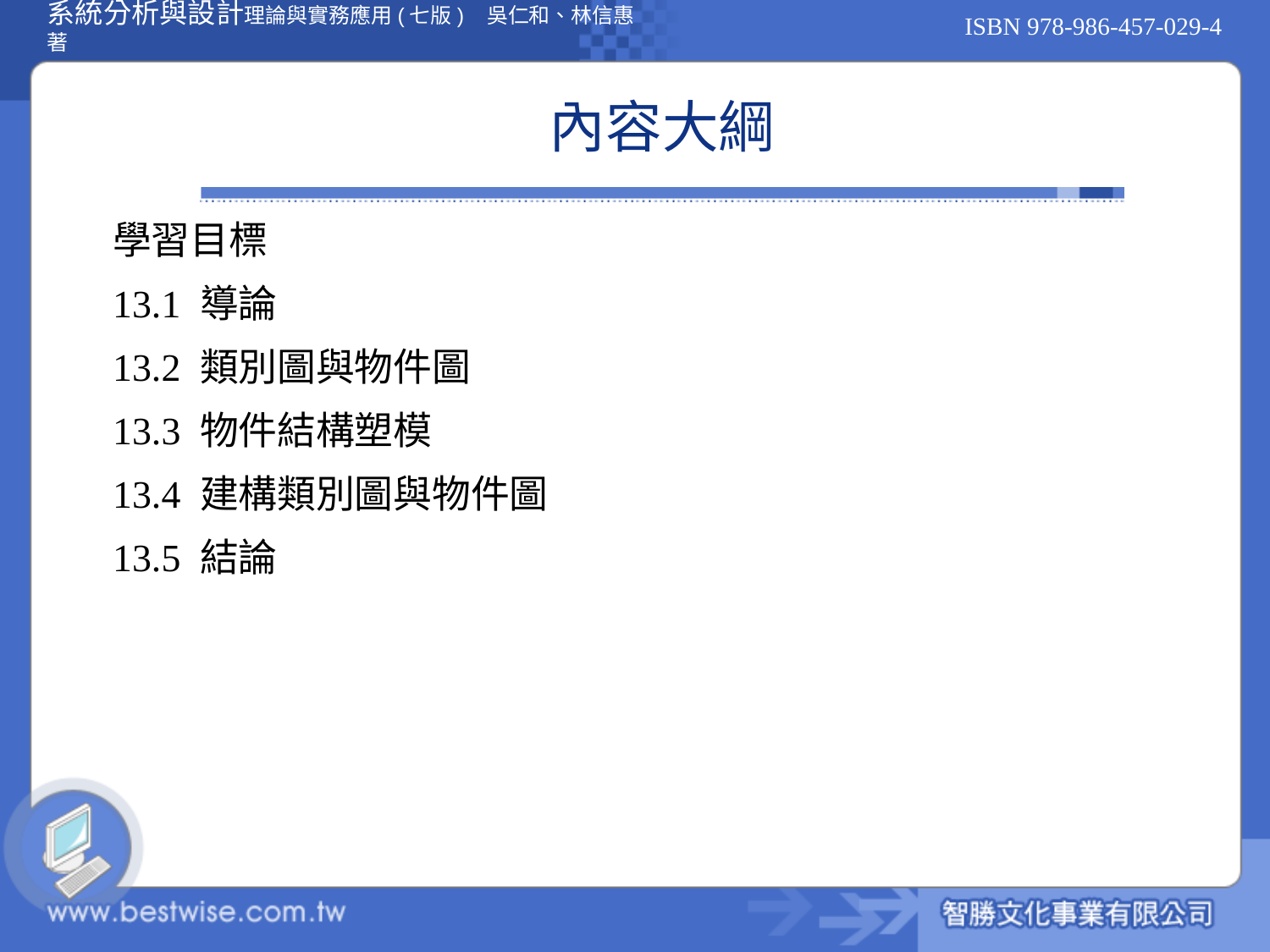

# 內容大綱
學習目標
13.1 導論
13.2 類別圖與物件圖
13.3 物件結構塑模
13.4 建構類別圖與物件圖
13.5 結論